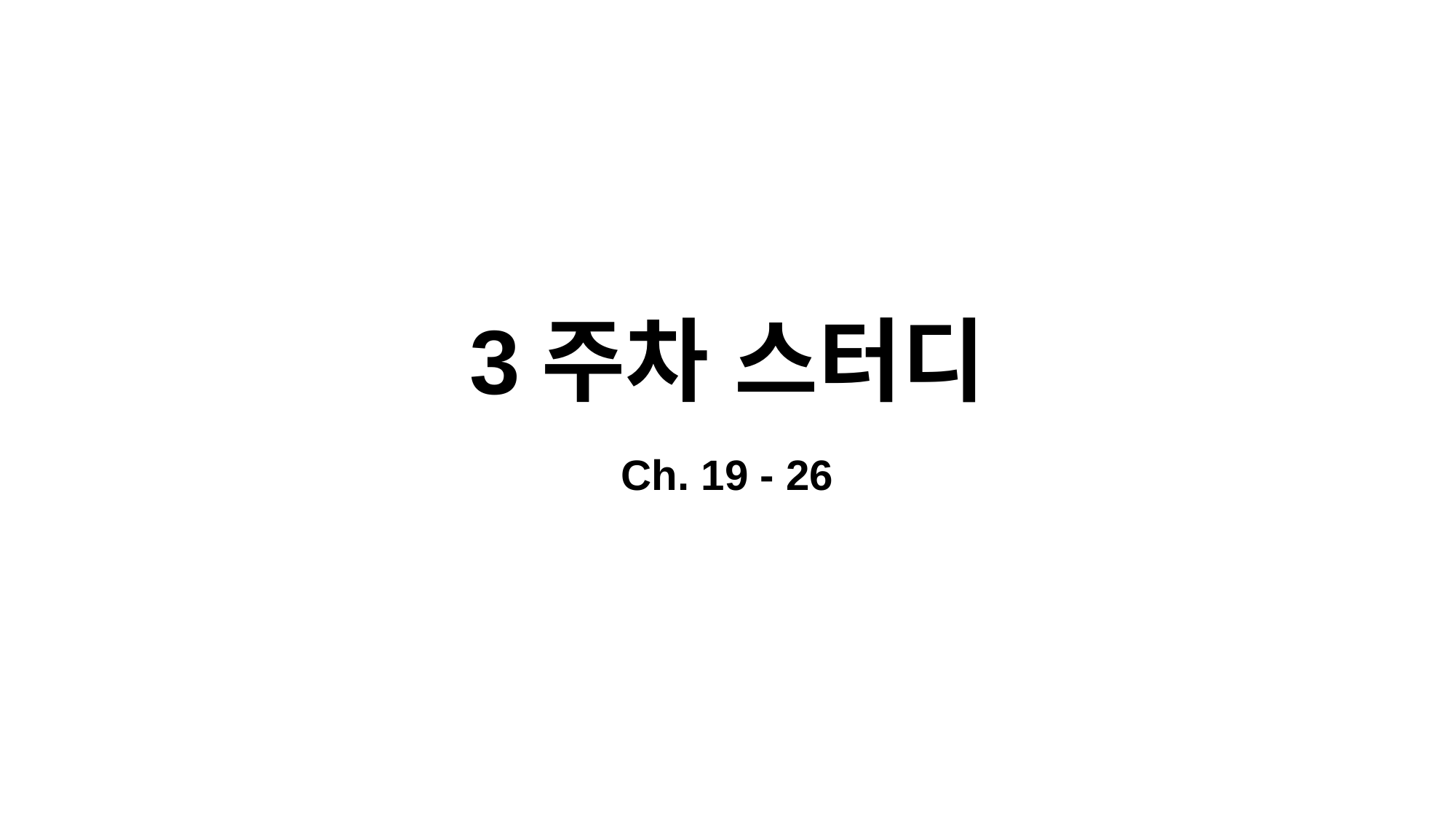

# 3주차 스터디
Ch. 19 - 26